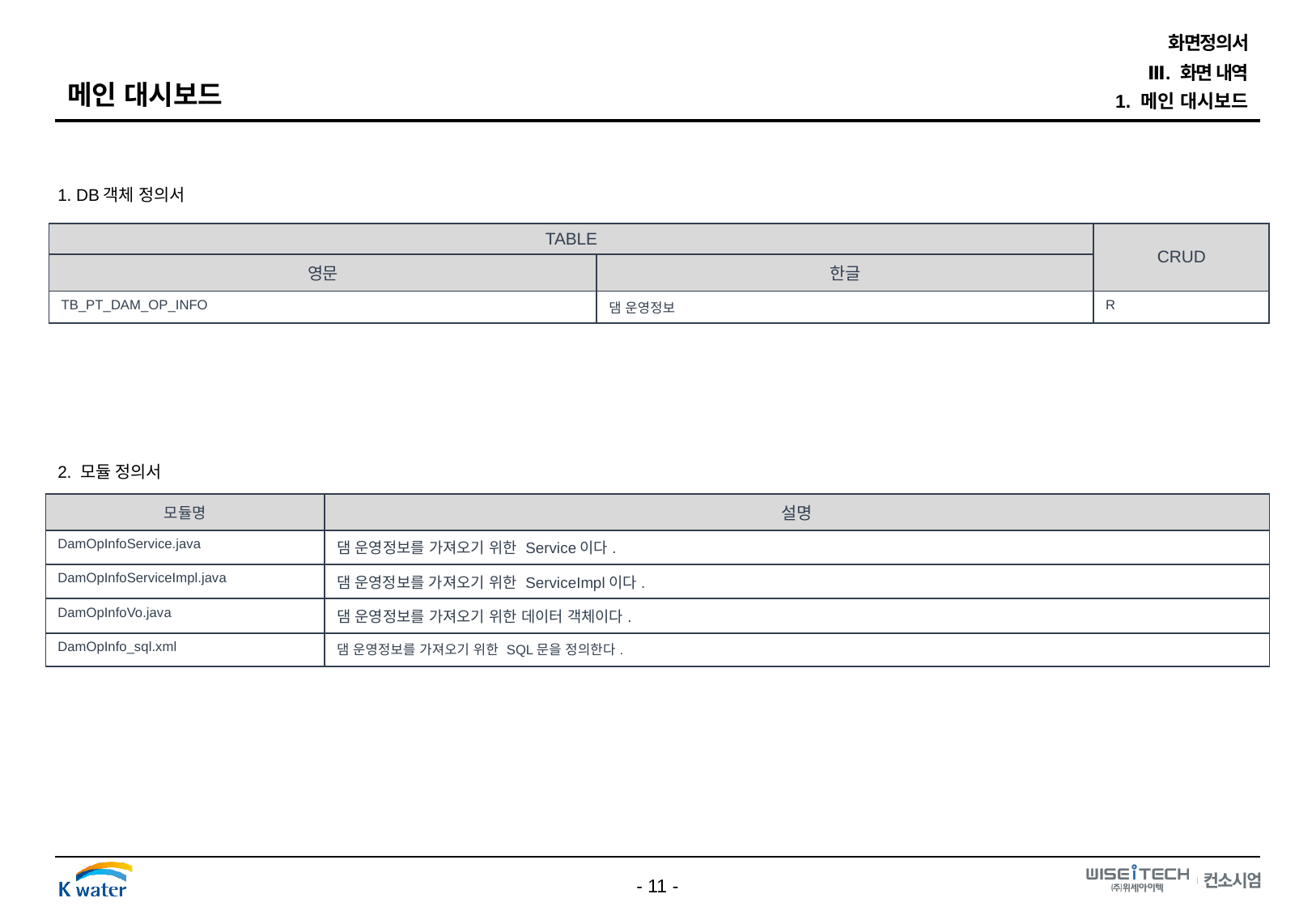

화면정의서
Ⅲ. 화면 내역
메인 대시보드
1. 메인 대시보드
1. DB객체 정의서
| TABLE |  | CRUD |
| --- | --- | --- |
| 영문 | 한글 |  |
| TB\_PT\_DAM\_OP\_INFO | 댐 운영정보 | R |
2. 모듈 정의서
| 모듈명 | 설명 |
| --- | --- |
| DamOpInfoService.java | 댐 운영정보를 가져오기 위한 Service이다. |
| DamOpInfoServiceImpl.java | 댐 운영정보를 가져오기 위한 ServiceImpl이다. |
| DamOpInfoVo.java | 댐 운영정보를 가져오기 위한 데이터 객체이다. |
| DamOpInfo\_sql.xml | 댐 운영정보를 가져오기 위한 SQL문을 정의한다. |